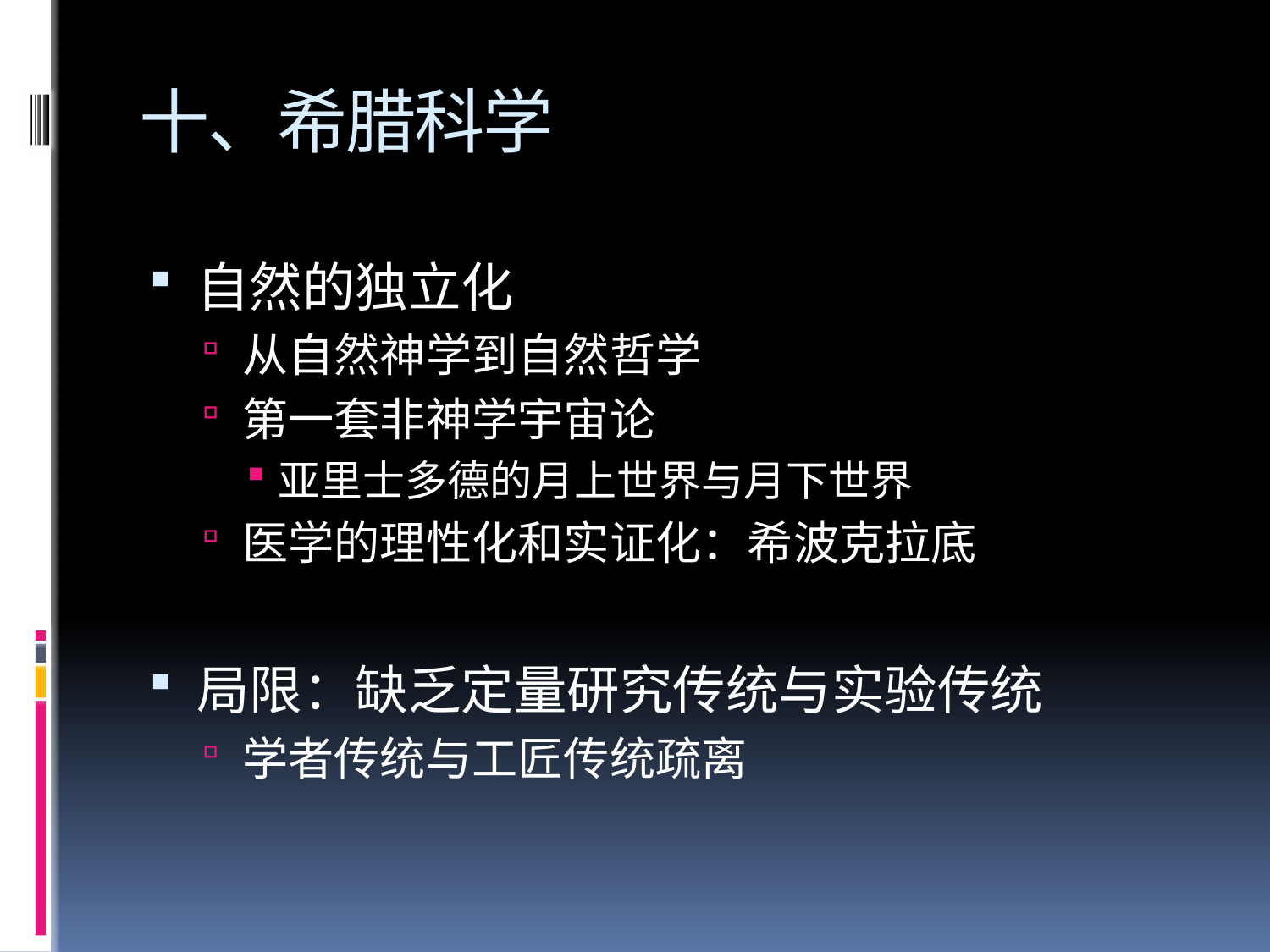

# 十、希腊科学
自然的独立化
从自然神学到自然哲学
第一套非神学宇宙论
亚里士多德的月上世界与月下世界
医学的理性化和实证化：希波克拉底

局限：缺乏定量研究传统与实验传统
学者传统与工匠传统疏离